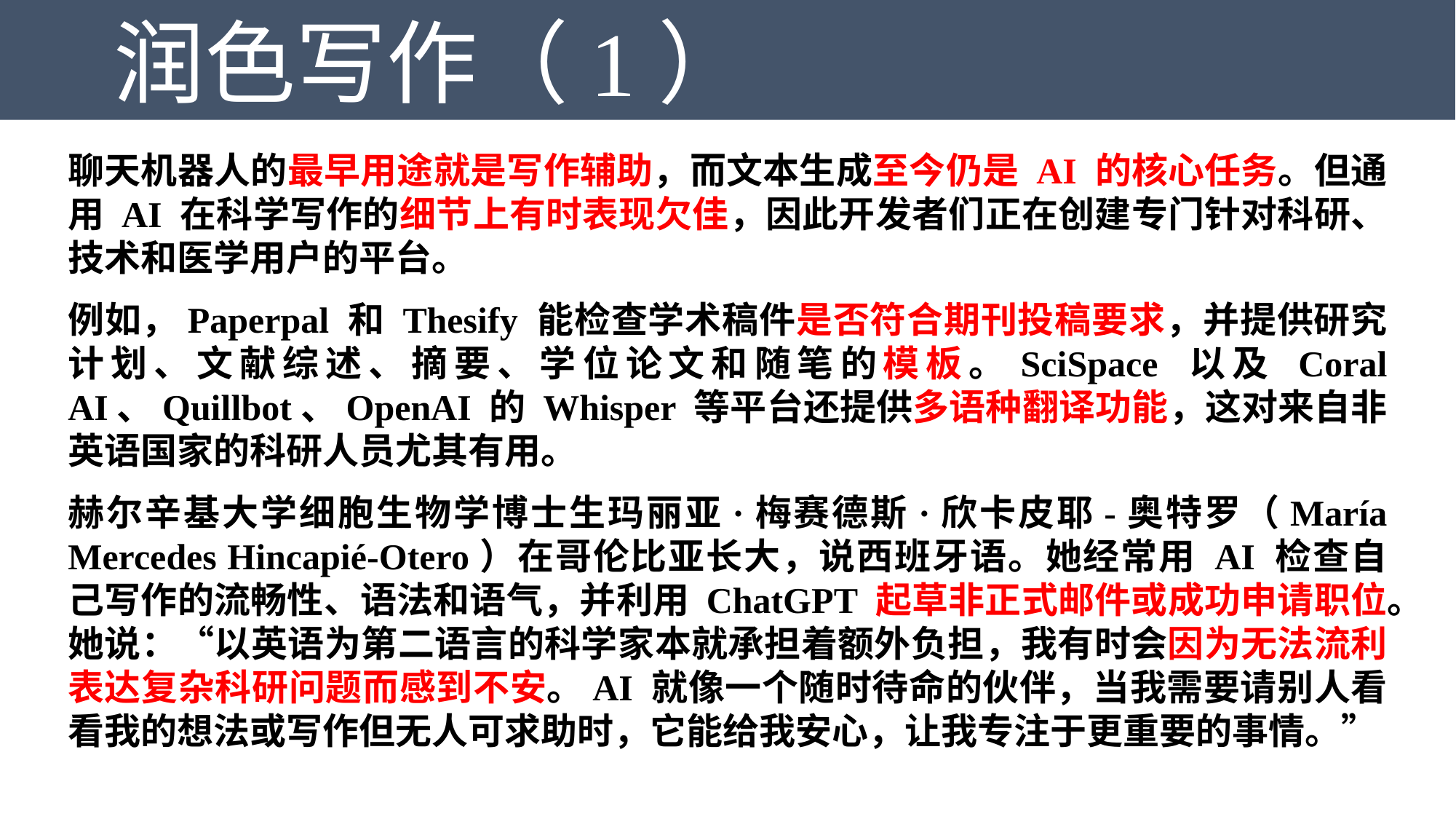

润色写作（1）
聊天机器人的最早用途就是写作辅助，而文本生成至今仍是 AI 的核心任务。但通用 AI 在科学写作的细节上有时表现欠佳，因此开发者们正在创建专门针对科研、技术和医学用户的平台。
例如，Paperpal 和 Thesify 能检查学术稿件是否符合期刊投稿要求，并提供研究计划、文献综述、摘要、学位论文和随笔的模板。SciSpace 以及 Coral AI、Quillbot、OpenAI 的 Whisper 等平台还提供多语种翻译功能，这对来自非英语国家的科研人员尤其有用。
赫尔辛基大学细胞生物学博士生玛丽亚·梅赛德斯·欣卡皮耶-奥特罗（María Mercedes Hincapié-Otero）在哥伦比亚长大，说西班牙语。她经常用 AI 检查自己写作的流畅性、语法和语气，并利用 ChatGPT 起草非正式邮件或成功申请职位。她说：“以英语为第二语言的科学家本就承担着额外负担，我有时会因为无法流利表达复杂科研问题而感到不安。AI 就像一个随时待命的伙伴，当我需要请别人看看我的想法或写作但无人可求助时，它能给我安心，让我专注于更重要的事情。”